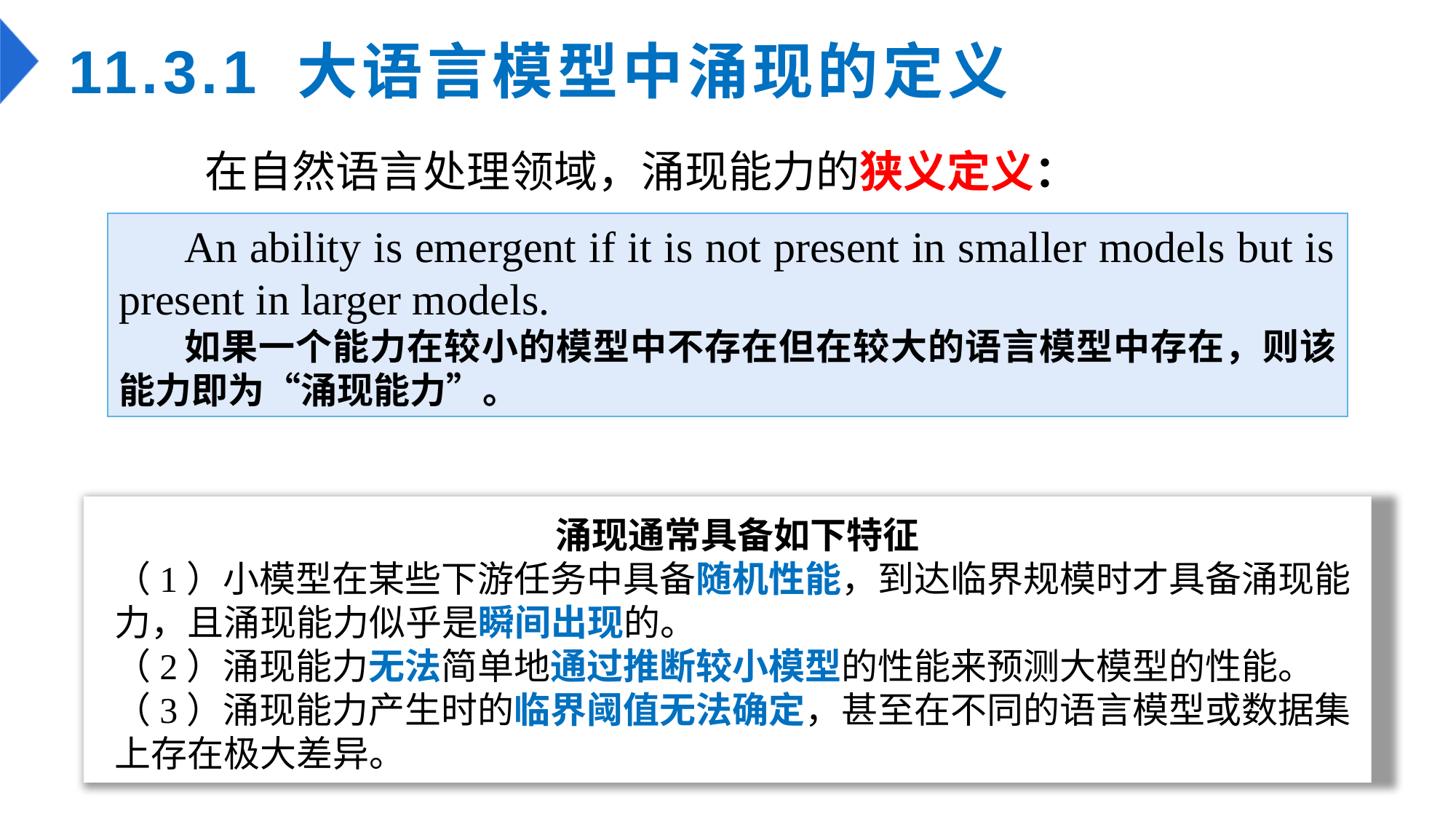

# 11.3.1 大语言模型中涌现的定义
在自然语言处理领域，涌现能力的狭义定义：
An ability is emergent if it is not present in smaller models but is present in larger models.
如果一个能力在较小的模型中不存在但在较大的语言模型中存在，则该能力即为“涌现能力”。

涌现通常具备如下特征
（1）小模型在某些下游任务中具备随机性能，到达临界规模时才具备涌现能力，且涌现能力似乎是瞬间出现的。
（2）涌现能力无法简单地通过推断较小模型的性能来预测大模型的性能。
（3）涌现能力产生时的临界阈值无法确定，甚至在不同的语言模型或数据集上存在极大差异。